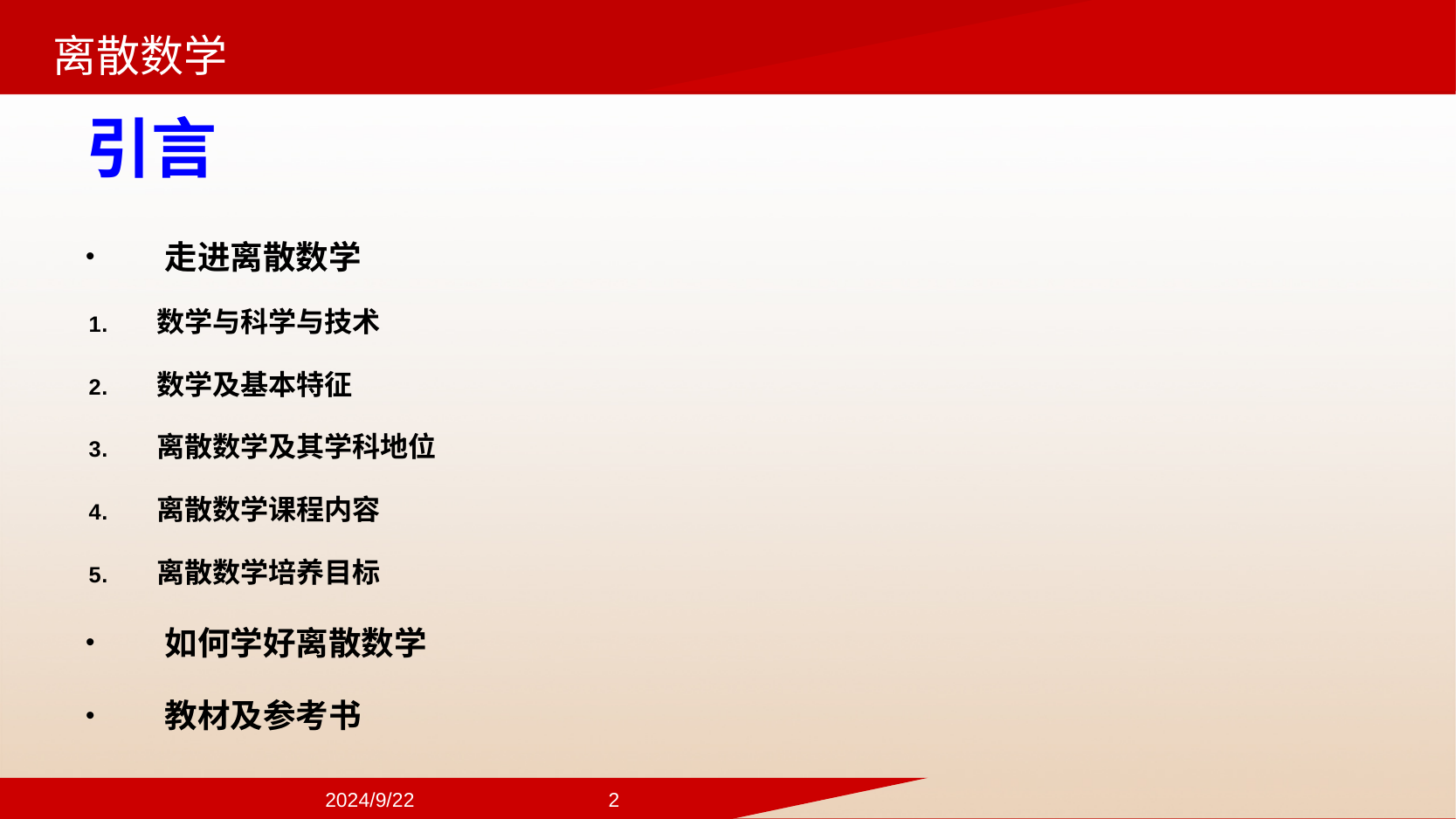

引言
走进离散数学
数学与科学与技术
数学及基本特征
离散数学及其学科地位
离散数学课程内容
离散数学培养目标
如何学好离散数学
教材及参考书
2024/9/22
2